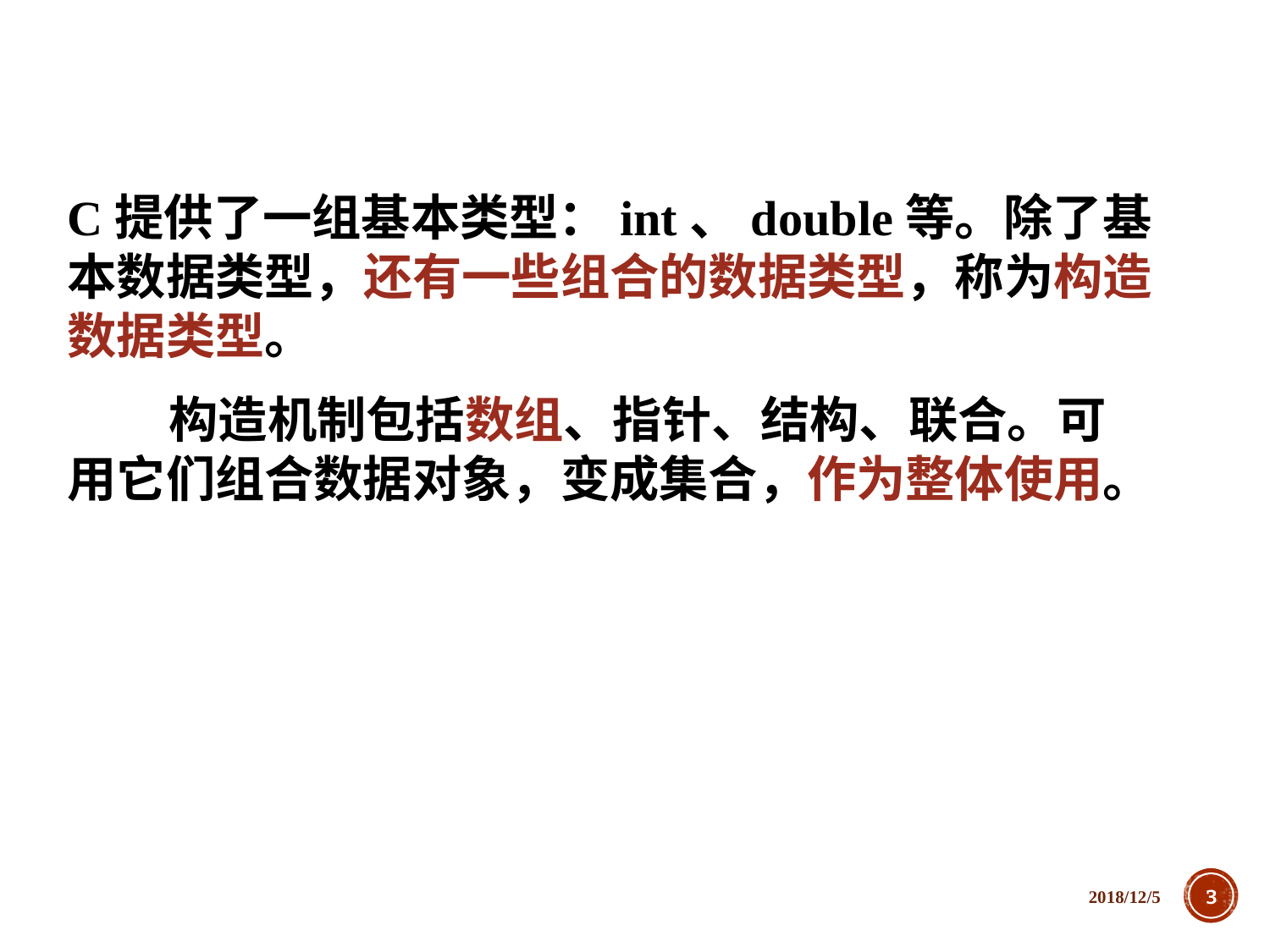

C提供了一组基本类型：int、double等。除了基本数据类型，还有一些组合的数据类型，称为构造数据类型。
        构造机制包括数组、指针、结构、联合。可用它们组合数据对象，变成集合，作为整体使用。

2018/12/5
3